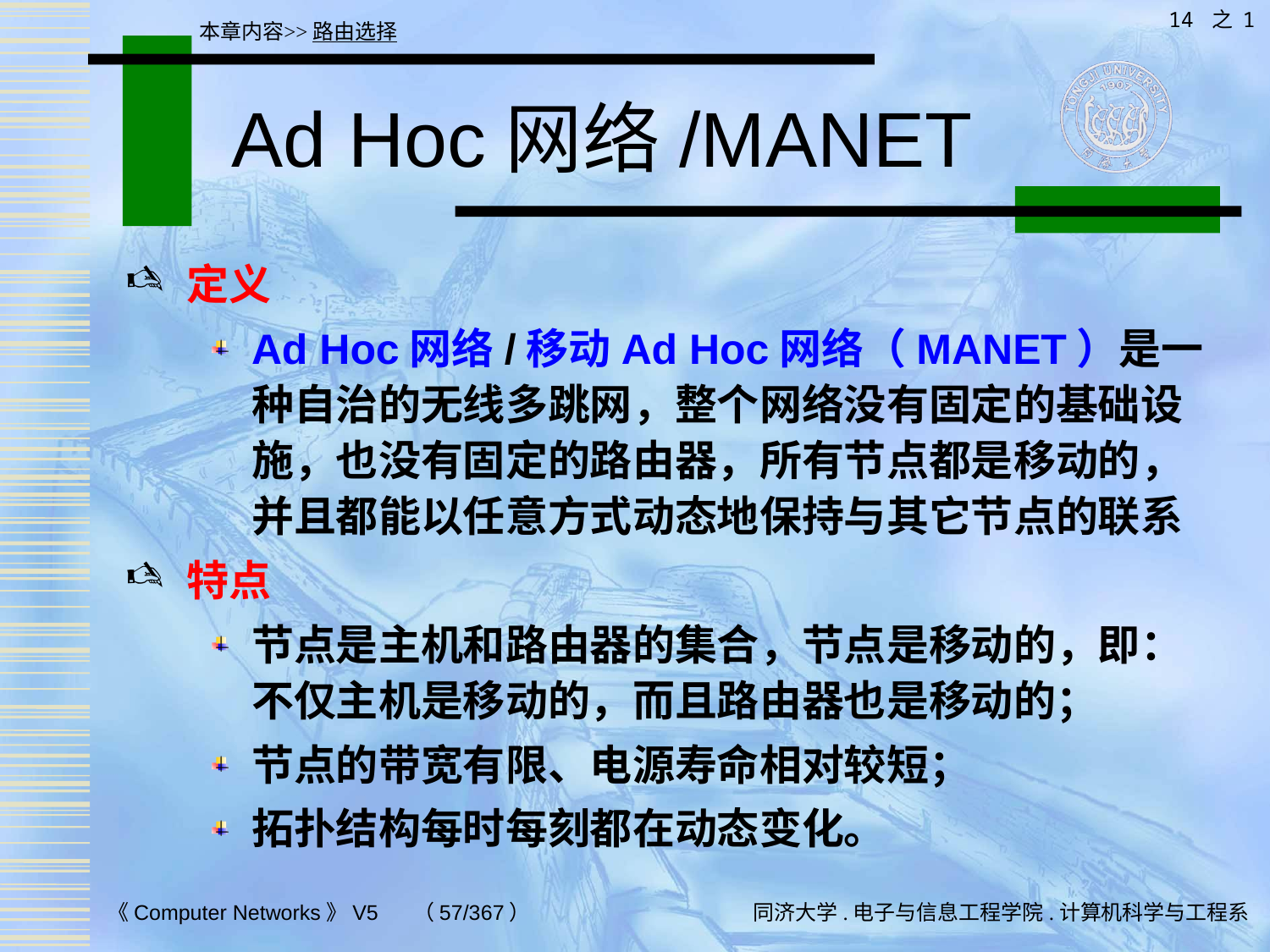

14 之 1
本章内容>>路由选择
# Ad Hoc网络/MANET
定义
Ad Hoc网络/移动Ad Hoc网络（MANET）是一种自治的无线多跳网，整个网络没有固定的基础设施，也没有固定的路由器，所有节点都是移动的，并且都能以任意方式动态地保持与其它节点的联系
特点
节点是主机和路由器的集合，节点是移动的，即：不仅主机是移动的，而且路由器也是移动的；
节点的带宽有限、电源寿命相对较短；
拓扑结构每时每刻都在动态变化。